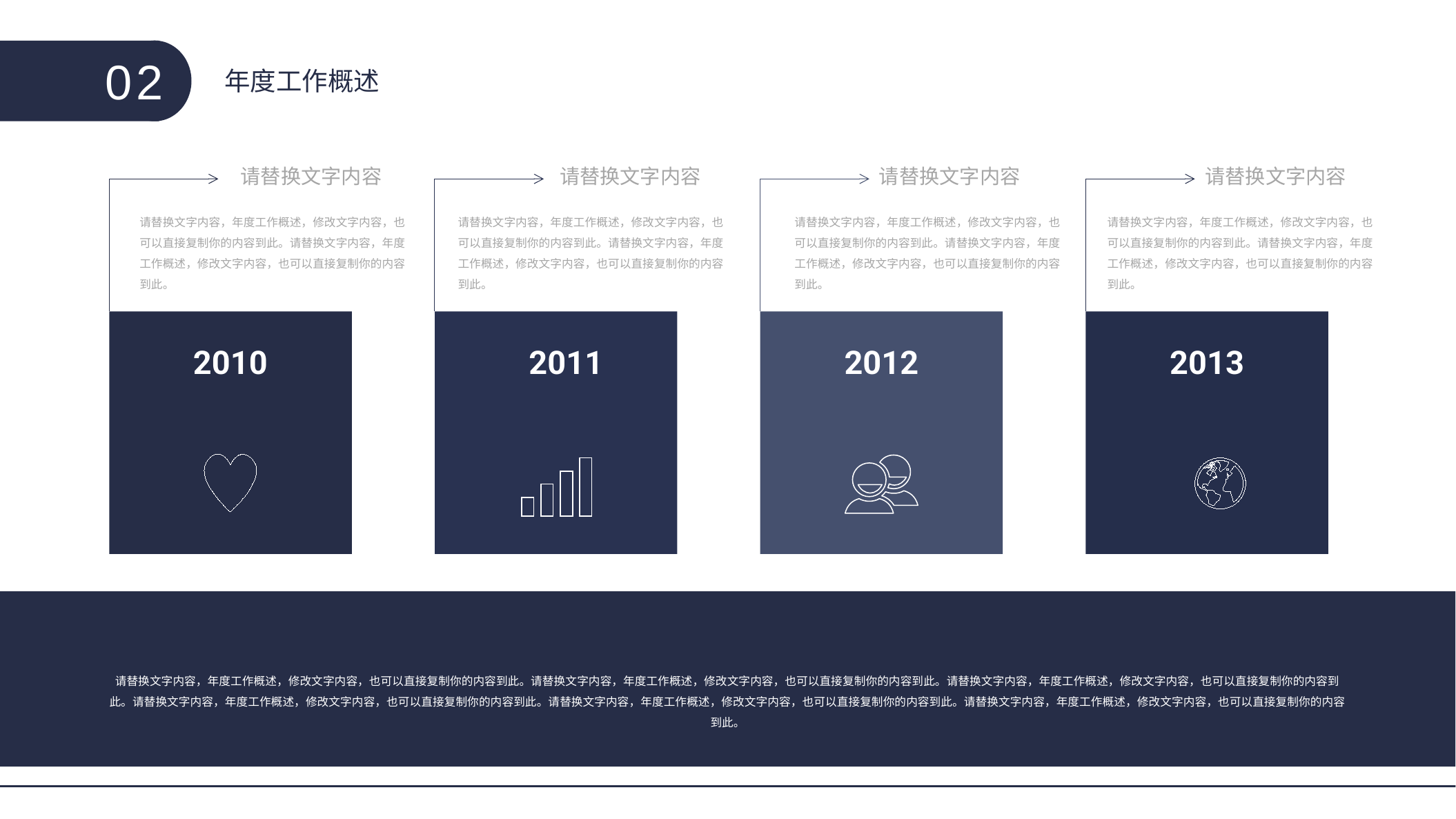

02
年度工作概述
请替换文字内容
请替换文字内容
请替换文字内容
请替换文字内容
请替换文字内容，年度工作概述，修改文字内容，也可以直接复制你的内容到此。请替换文字内容，年度工作概述，修改文字内容，也可以直接复制你的内容到此。
请替换文字内容，年度工作概述，修改文字内容，也可以直接复制你的内容到此。请替换文字内容，年度工作概述，修改文字内容，也可以直接复制你的内容到此。
请替换文字内容，年度工作概述，修改文字内容，也可以直接复制你的内容到此。请替换文字内容，年度工作概述，修改文字内容，也可以直接复制你的内容到此。
请替换文字内容，年度工作概述，修改文字内容，也可以直接复制你的内容到此。请替换文字内容，年度工作概述，修改文字内容，也可以直接复制你的内容到此。

2010
2011
2012
2013

请替换文字内容，年度工作概述，修改文字内容，也可以直接复制你的内容到此。请替换文字内容，年度工作概述，修改文字内容，也可以直接复制你的内容到此。请替换文字内容，年度工作概述，修改文字内容，也可以直接复制你的内容到此。请替换文字内容，年度工作概述，修改文字内容，也可以直接复制你的内容到此。请替换文字内容，年度工作概述，修改文字内容，也可以直接复制你的内容到此。请替换文字内容，年度工作概述，修改文字内容，也可以直接复制你的内容到此。